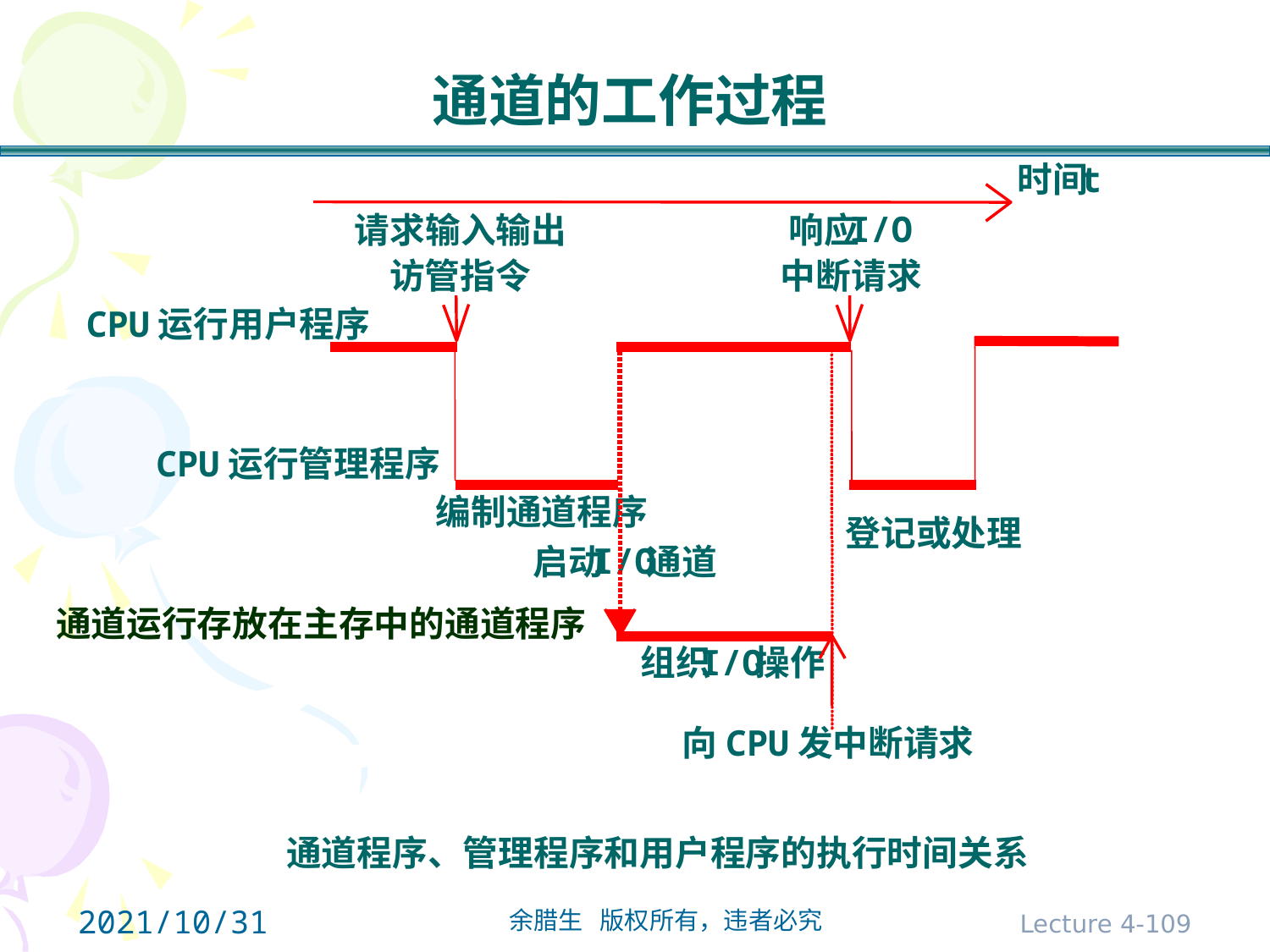

通道的工作过程
t
时间

I/O
请求输入输出
响应
访管指令
中断请求

CPU运行用户程序

CPU运行管理程序

编制通道程序
登记或处理
I/O
启动
通道
通道运行存放在主存中的通道程序

I/O
组织
操作
向CPU发中断请求
通道程序、管理程序和用户程序的执行时间关系
2021/10/31
Lecture 4-109